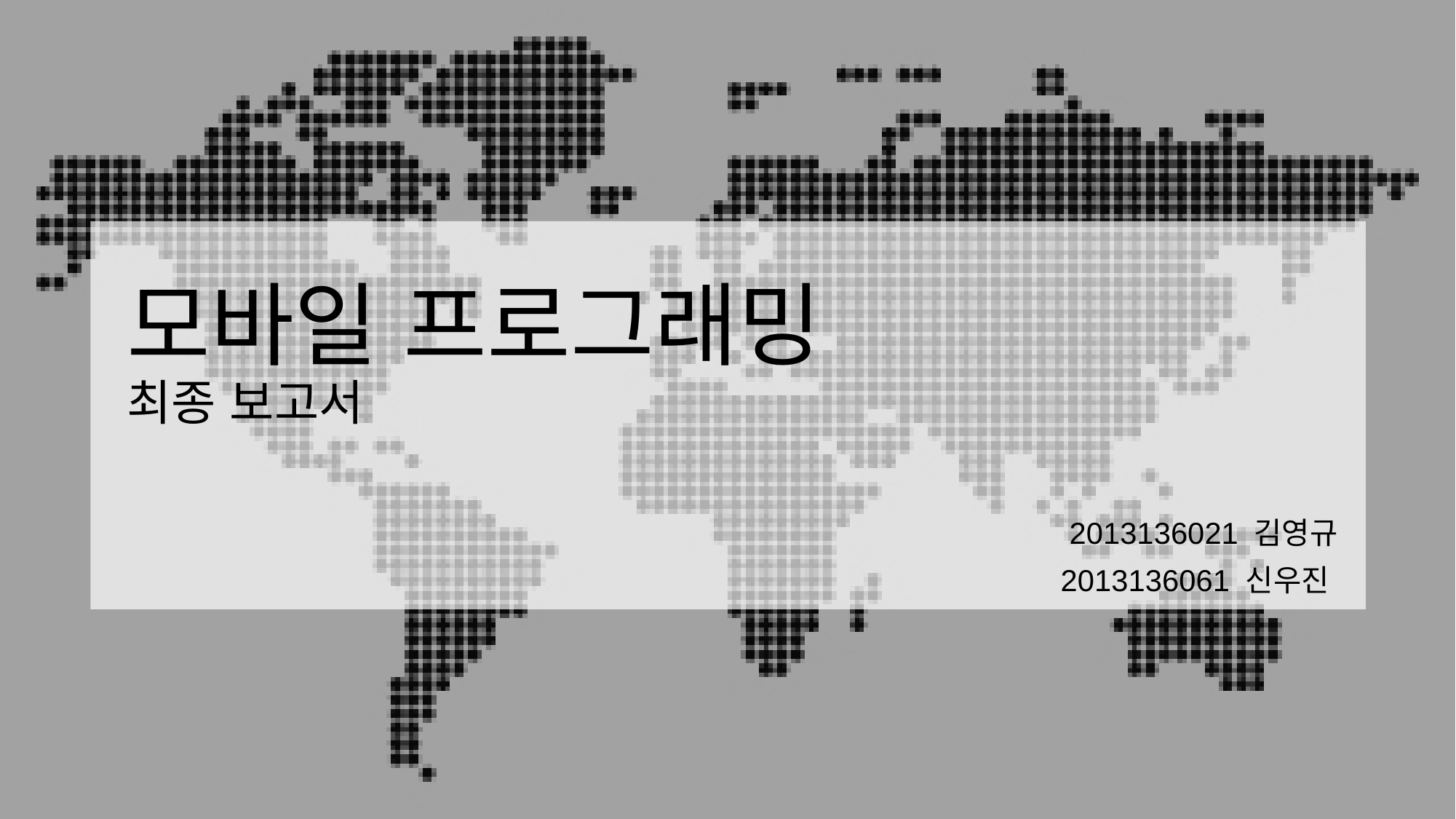

# 모바일 프로그래밍 최종 보고서
2013136021 김영규
2013136061 신우진